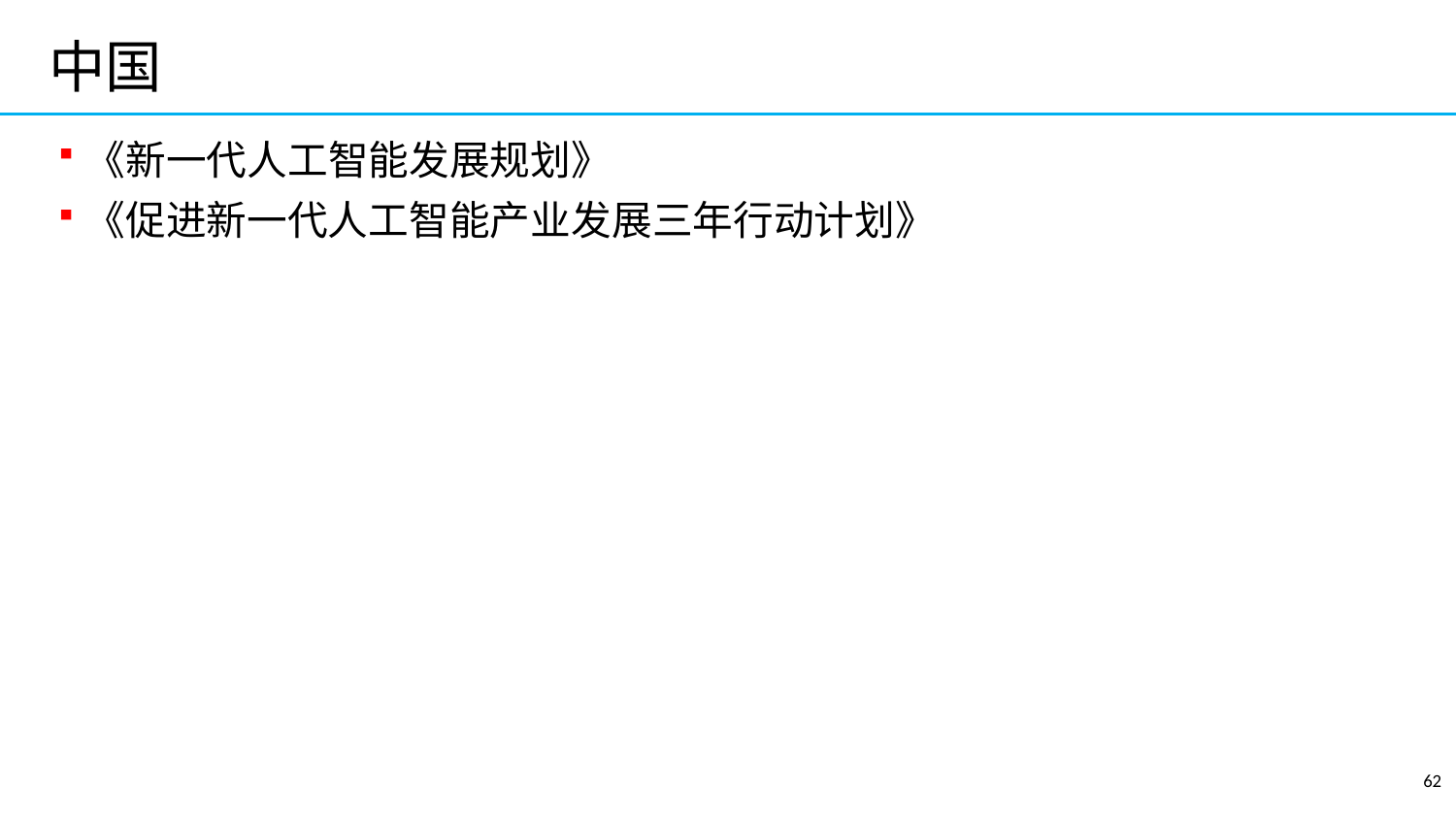

# 中国

《新一代人工智能发展规划》
《促进新一代人工智能产业发展三年行动计划》

62